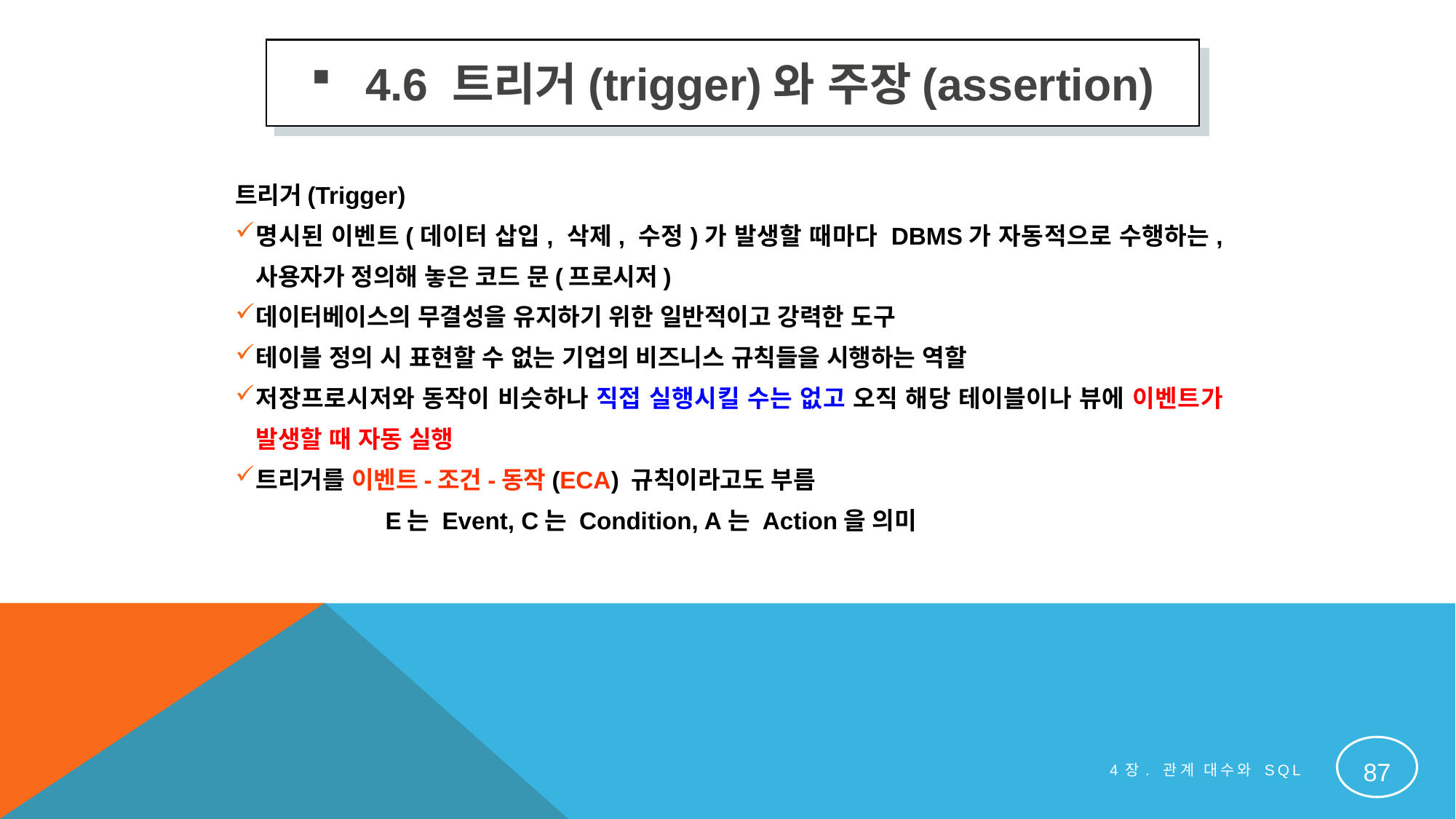

4.6 트리거(trigger)와 주장(assertion)
트리거(Trigger)
명시된 이벤트(데이터 삽입, 삭제, 수정)가 발생할 때마다 DBMS가 자동적으로 수행하는, 사용자가 정의해 놓은 코드 문(프로시저)
데이터베이스의 무결성을 유지하기 위한 일반적이고 강력한 도구
테이블 정의 시 표현할 수 없는 기업의 비즈니스 규칙들을 시행하는 역할
저장프로시저와 동작이 비슷하나 직접 실행시킬 수는 없고 오직 해당 테이블이나 뷰에 이벤트가 발생할 때 자동 실행
트리거를 이벤트-조건-동작(ECA) 규칙이라고도 부름
		   E는 Event, C는 Condition, A는 Action을 의미

87
4장. 관계 대수와 SQL